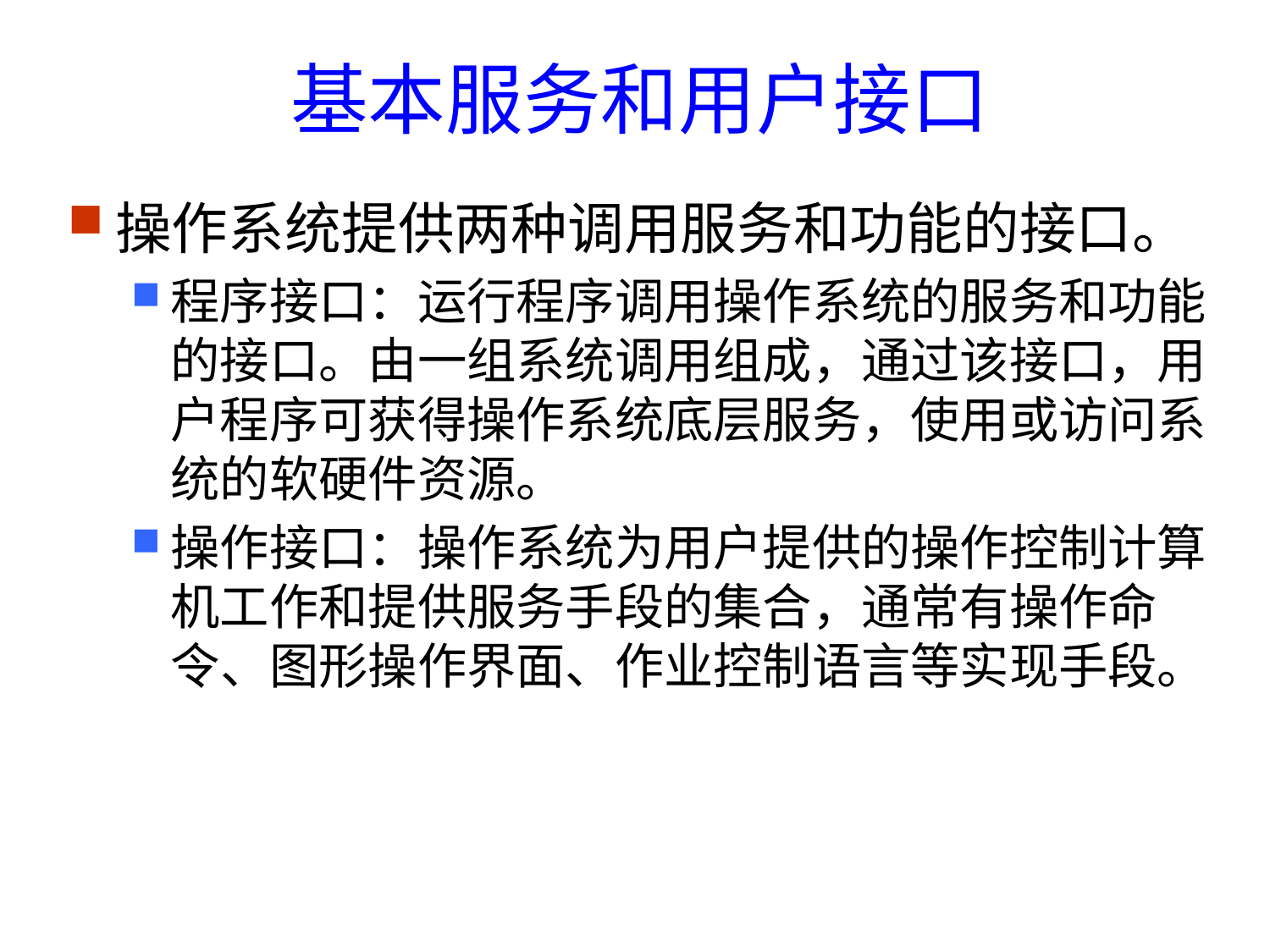

# 基本服务和用户接口
操作系统提供两种调用服务和功能的接口。
程序接口：运行程序调用操作系统的服务和功能的接口。由一组系统调用组成，通过该接口，用户程序可获得操作系统底层服务，使用或访问系统的软硬件资源。
操作接口：操作系统为用户提供的操作控制计算机工作和提供服务手段的集合，通常有操作命令、图形操作界面、作业控制语言等实现手段。